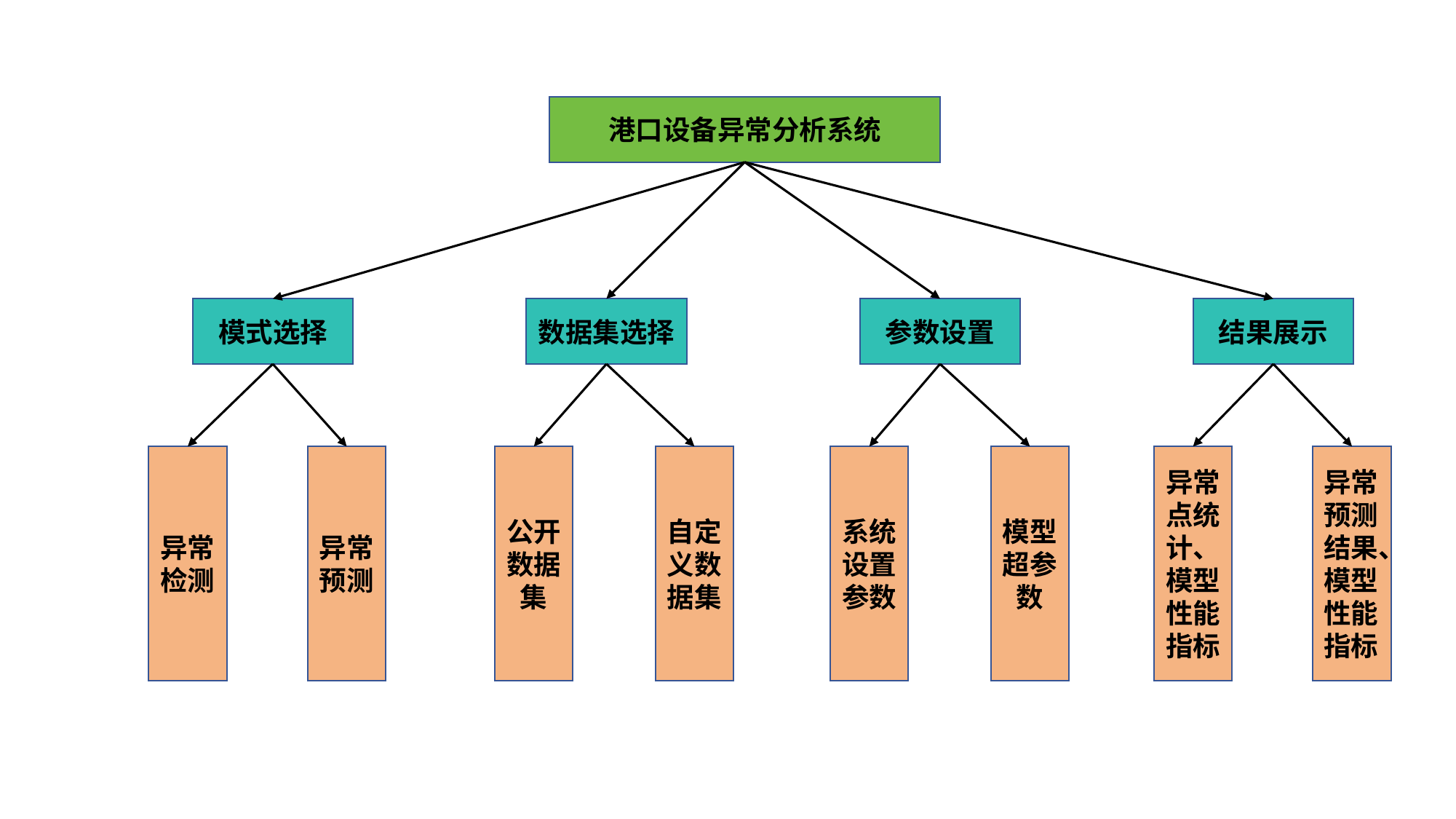

港口设备异常分析系统
数据集选择
结果展示
参数设置
模式选择
异常点统计、模型性能指标
异常预测结果、模型性能指标
系统设置参数
模型超参数
公开数据集
自定义数据集
异常预测
异常检测